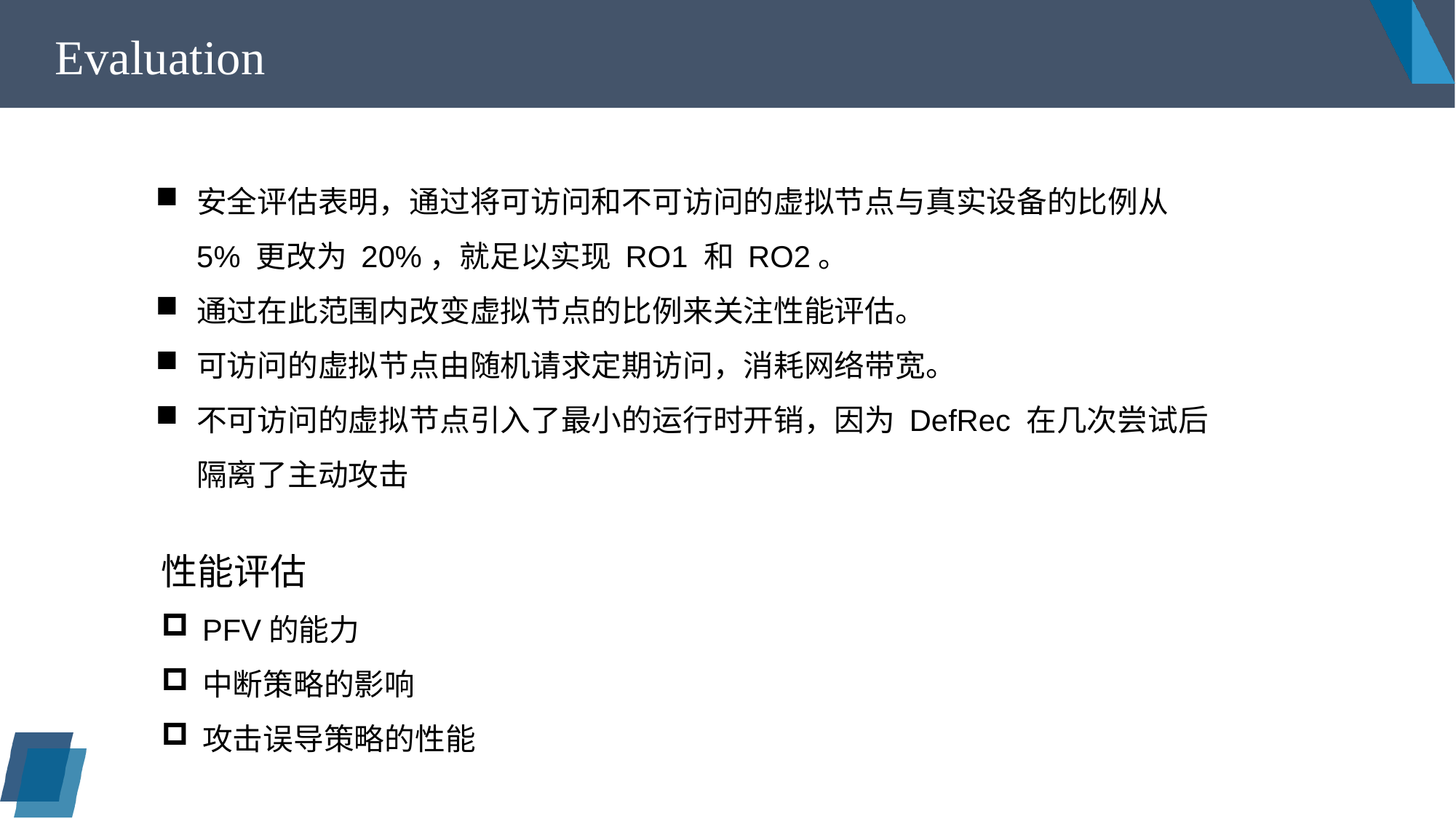

Evaluation
安全评估表明，通过将可访问和不可访问的虚拟节点与真实设备的比例从 5% 更改为 20%，就足以实现 RO1 和 RO2。
通过在此范围内改变虚拟节点的比例来关注性能评估。
可访问的虚拟节点由随机请求定期访问，消耗网络带宽。
不可访问的虚拟节点引入了最小的运行时开销，因为 DefRec 在几次尝试后隔离了主动攻击
性能评估
PFV的能力
中断策略的影响
攻击误导策略的性能